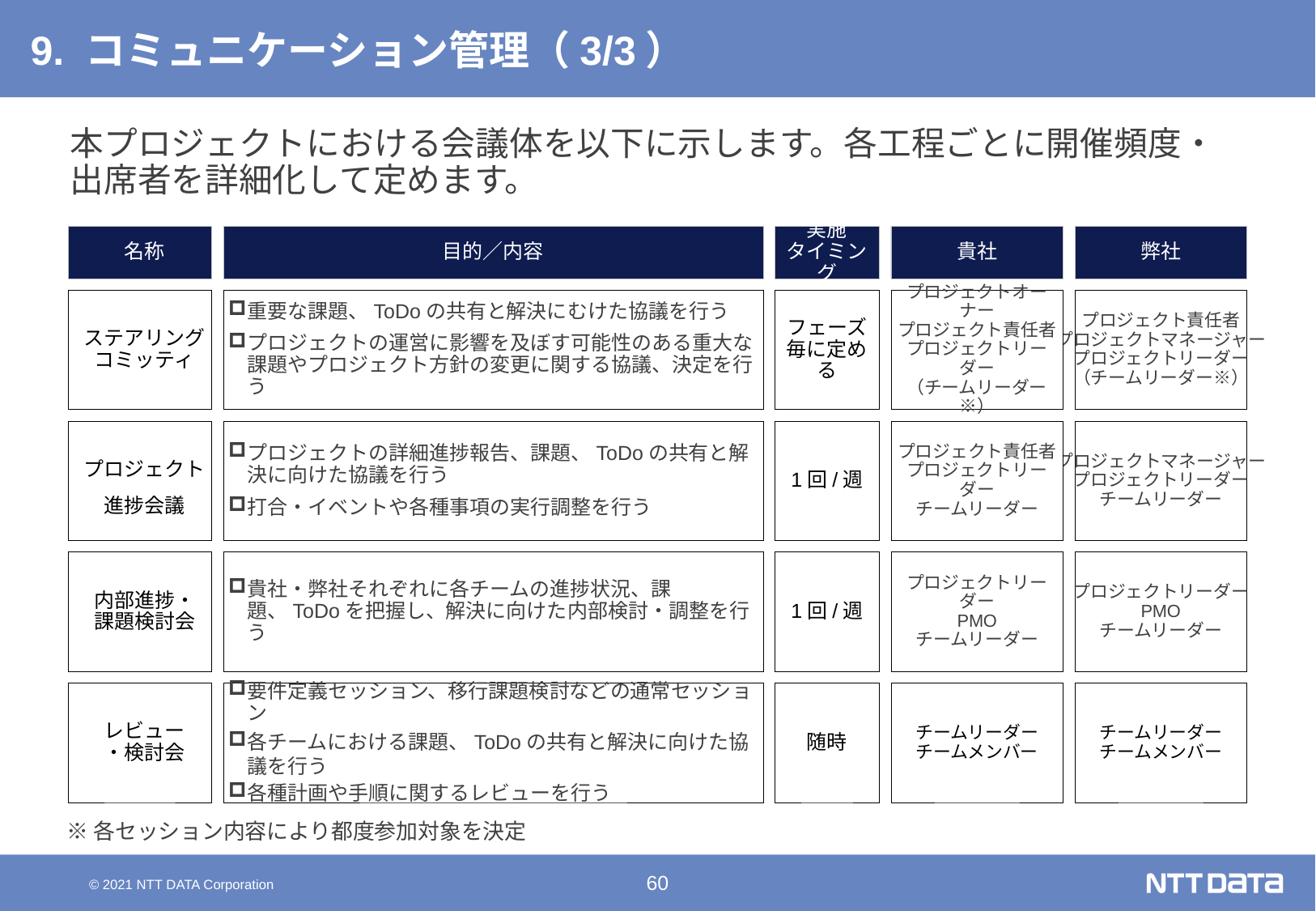

# 9. コミュニケーション管理（3/3）
本プロジェクトにおける会議体を以下に示します。各工程ごとに開催頻度・出席者を詳細化して定めます。
名称
名称
ステアリング
コミッティ
プロジェクト
進捗会議
内部進捗・
課題検討会
レビュー
・検討会
目的／内容
重要な課題、ToDoの共有と解決にむけた協議を行う
プロジェクトの運営に影響を及ぼす可能性のある重大な課題やプロジェクト方針の変更に関する協議、決定を行う
プロジェクトの詳細進捗報告、課題、ToDoの共有と解決に向けた協議を行う
打合・イベントや各種事項の実行調整を行う
貴社・弊社それぞれに各チームの進捗状況、課題、ToDoを把握し、解決に向けた内部検討・調整を行う
要件定義セッション、移行課題検討などの通常セッション
各チームにおける課題、ToDoの共有と解決に向けた協議を行う
各種計画や手順に関するレビューを行う
実施
タイミング
フェーズ毎に定める
1回/週
1回/週
随時
貴社
プロジェクトオーナー
プロジェクト責任者
プロジェクトリーダー
（チームリーダー※）
プロジェクト責任者
プロジェクトリーダー
チームリーダー
プロジェクトリーダー
PMO
チームリーダー
チームリーダー
チームメンバー
弊社
プロジェクト責任者
プロジェクトマネージャー
プロジェクトリーダー
（チームリーダー※）
プロジェクトマネージャー
プロジェクトリーダー
チームリーダー
プロジェクトリーダー
PMO
チームリーダー
チームリーダー
チームメンバー
※各セッション内容により都度参加対象を決定